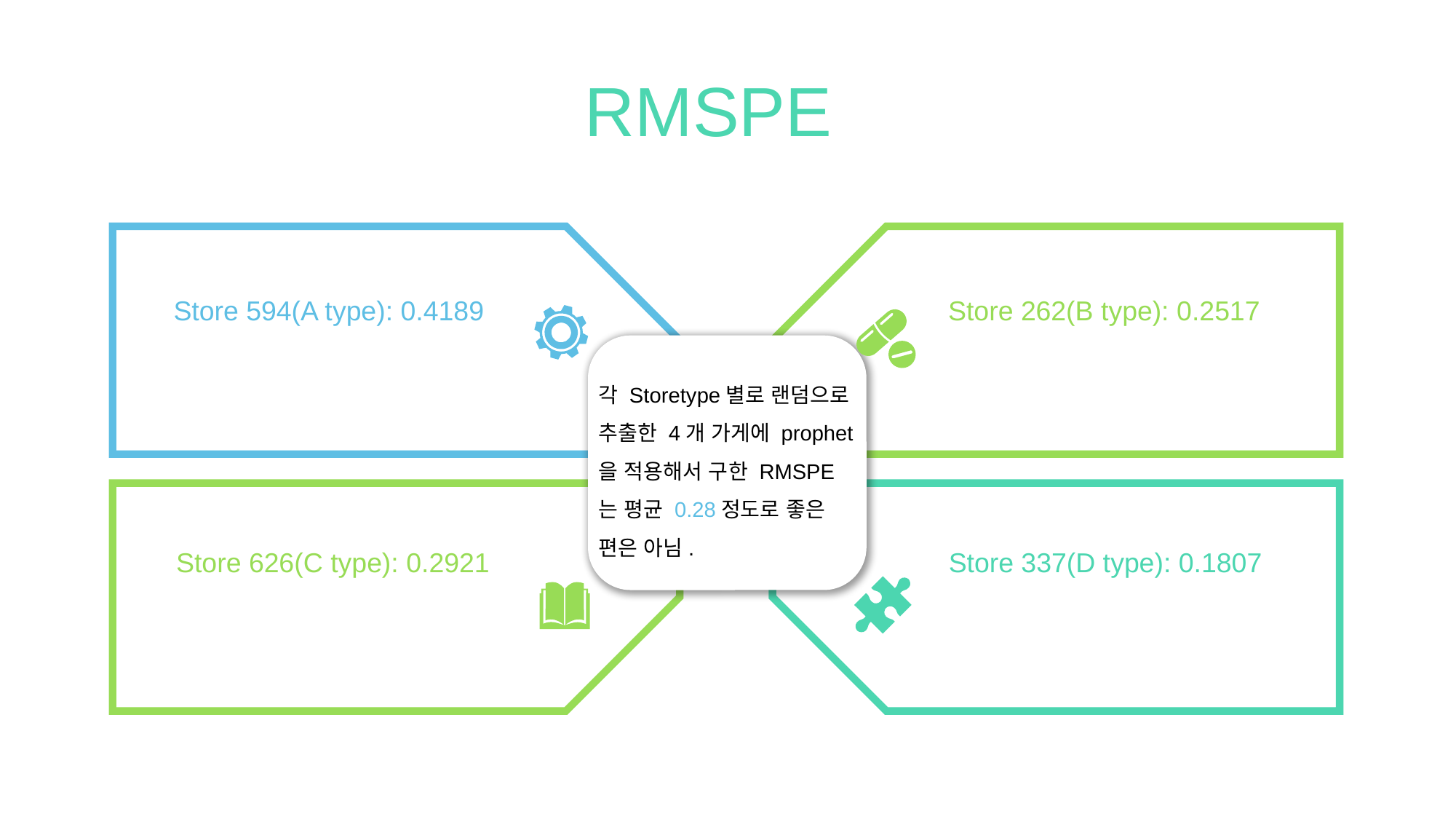

RMSPE

Store 594(A type): 0.4189
Store 262(B type): 0.2517

각 Storetype별로 랜덤으로 추출한 4개 가게에 prophet을 적용해서 구한 RMSPE는 평균 0.28정도로 좋은 편은 아님.

Store 626(C type): 0.2921
Store 337(D type): 0.1807